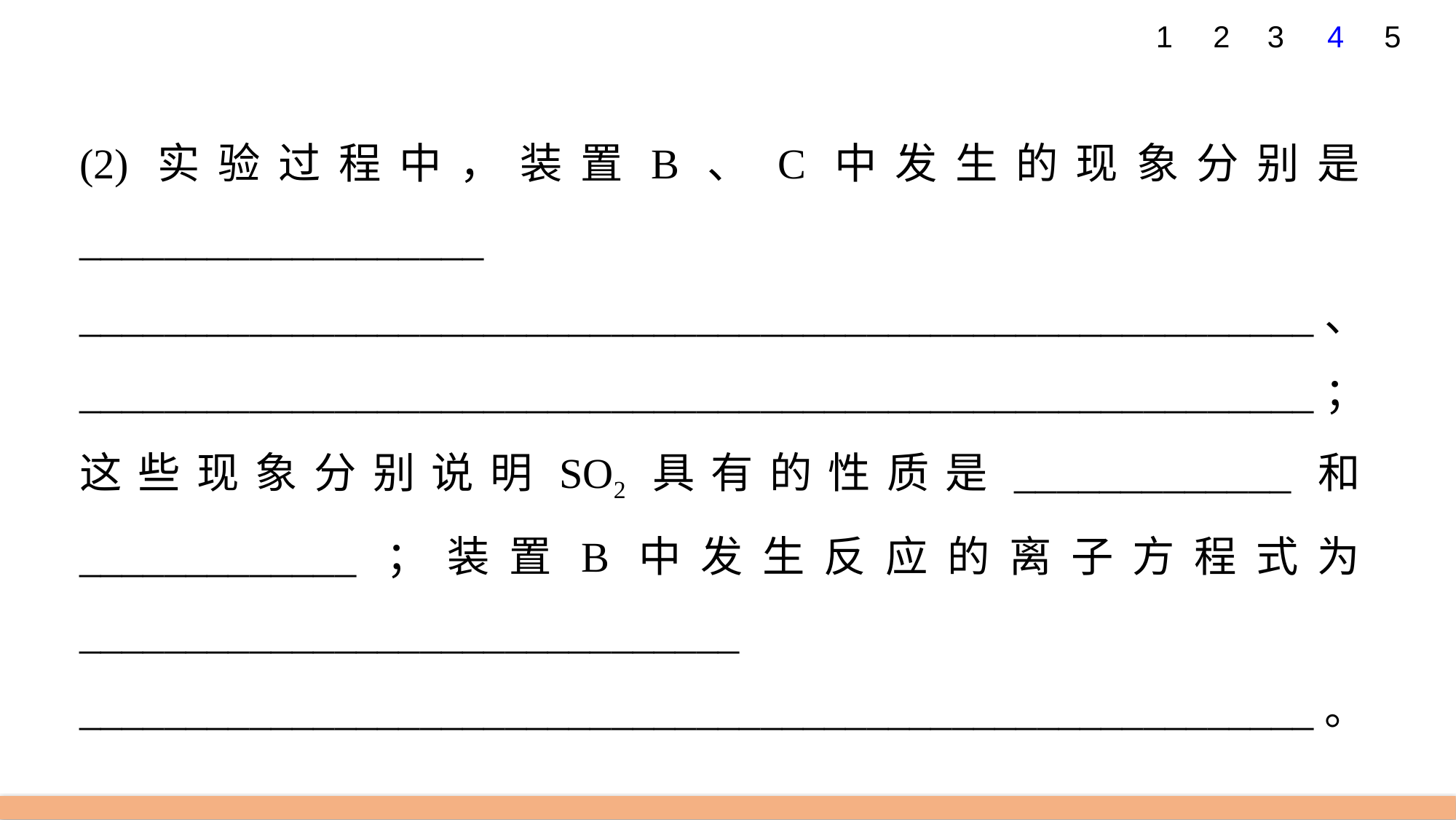

1
2
3
4
5
(2)实验过程中，装置B、C中发生的现象分别是___________________
__________________________________________________________、__________________________________________________________；
这些现象分别说明SO2具有的性质是_____________和_____________；装置B中发生反应的离子方程式为_______________________________
__________________________________________________________。